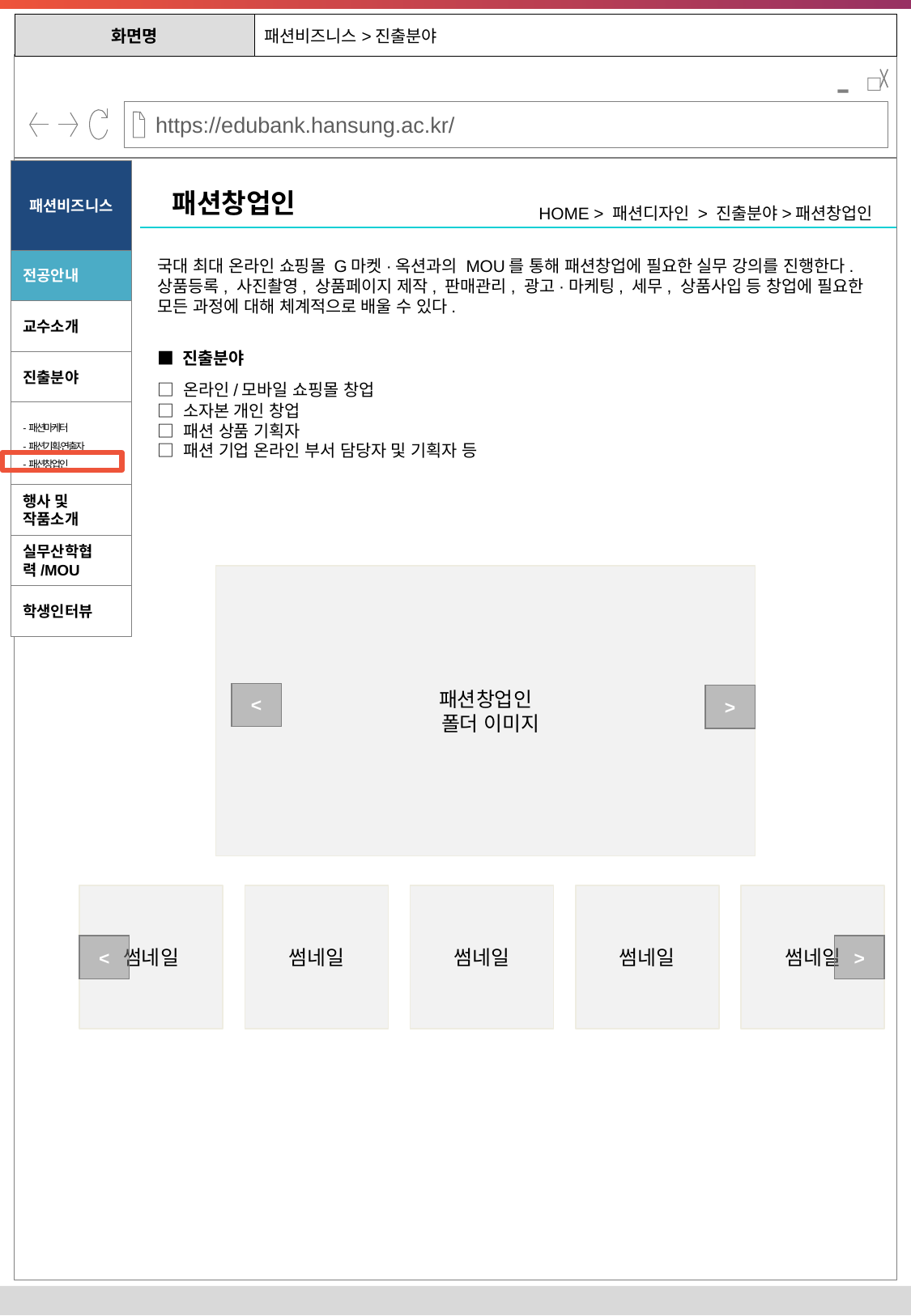

| 화면명 | 패션비즈니스>진출분야 |
| --- | --- |
-
패션비즈니스
패션창업인
HOME > 패션디자인 > 진출분야>패션창업인
국대 최대 온라인 쇼핑몰 G마켓·옥션과의 MOU를 통해 패션창업에 필요한 실무 강의를 진행한다. 상품등록, 사진촬영, 상품페이지 제작, 판매관리, 광고·마케팅, 세무, 상품사입 등 창업에 필요한 모든 과정에 대해 체계적으로 배울 수 있다.
전공안내
교수소개
■ 진출분야
진출분야
□ 온라인/모바일 쇼핑몰 창업
□ 소자본 개인 창업
□ 패션 상품 기획자
□ 패션 기업 온라인 부서 담당자 및 기획자 등
-패션마케터
-패션기획∙연출자
-패션창업인

행사 및 작품소개
실무산학협력/MOU
패션창업인
 폴더 이미지
학생인터뷰
<
>
썸네일
썸네일
썸네일
썸네일
썸네일
<
>